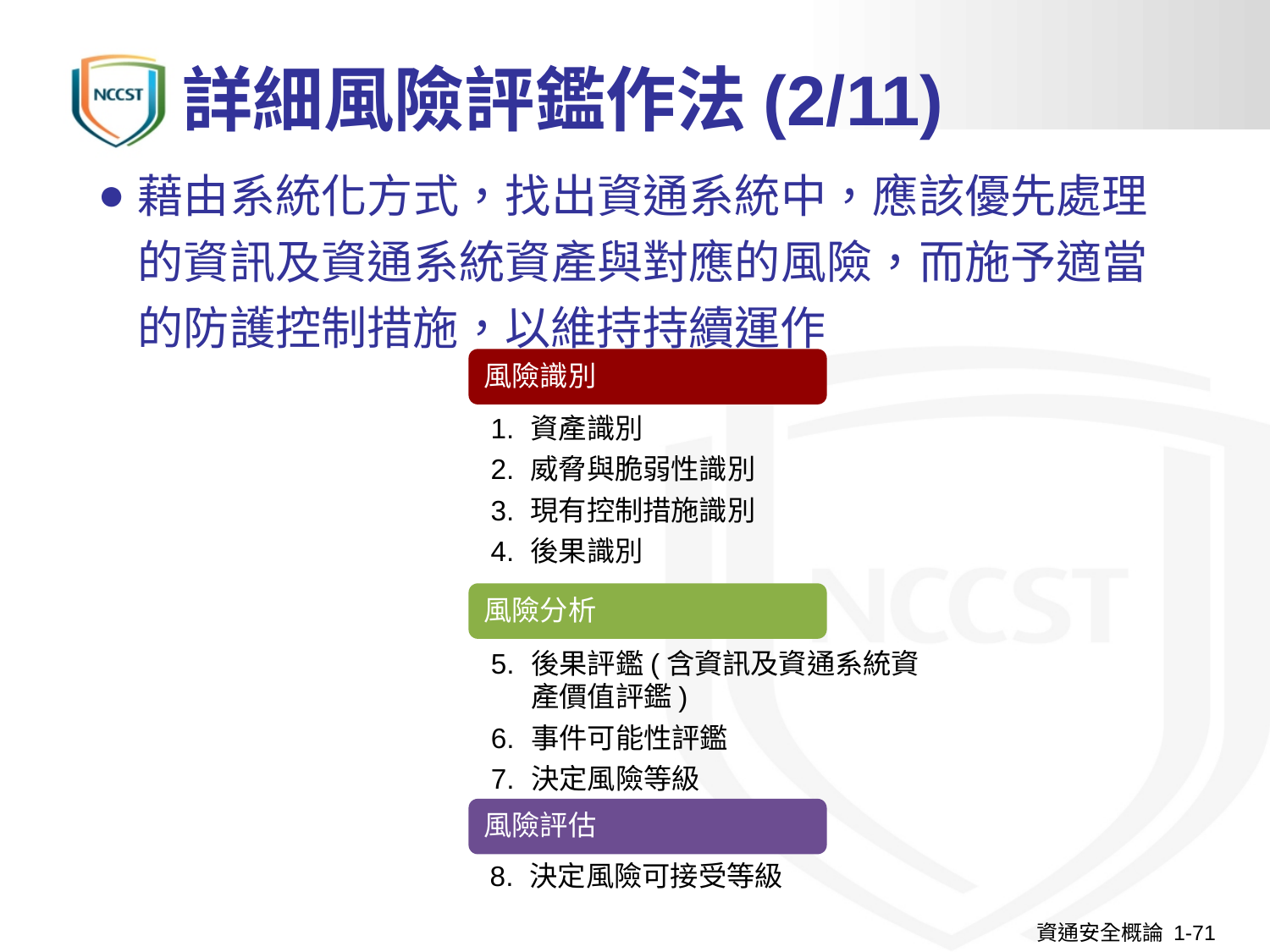

# 詳細風險評鑑作法(2/11)
藉由系統化方式，找出資通系統中，應該優先處理的資訊及資通系統資產與對應的風險，而施予適當的防護控制措施，以維持持續運作
風險識別
資產識別
威脅與脆弱性識別
現有控制措施識別
後果識別
風險分析
後果評鑑(含資訊及資通系統資產價值評鑑)
事件可能性評鑑
決定風險等級
風險評估
決定風險可接受等級